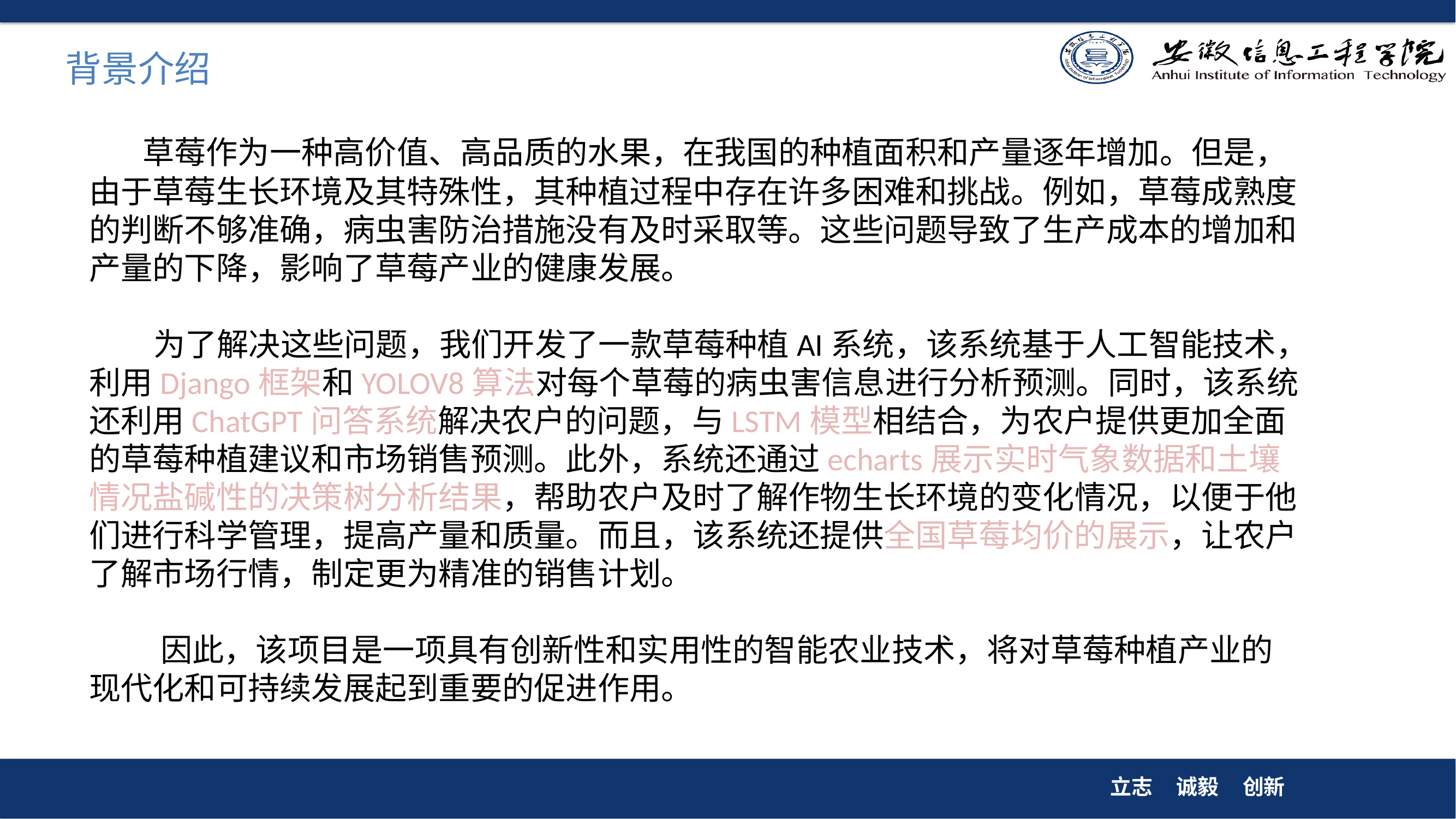

背景介绍
      草莓作为一种高价值、高品质的水果，在我国的种植面积和产量逐年增加。但是，由于草莓生长环境及其特殊性，其种植过程中存在许多困难和挑战。例如，草莓成熟度的判断不够准确，病虫害防治措施没有及时采取等。这些问题导致了生产成本的增加和产量的下降，影响了草莓产业的健康发展。

        为了解决这些问题，我们开发了一款草莓种植AI系统，该系统基于人工智能技术，利用Django框架和YOLOV8算法对每个草莓的病虫害信息进行分析预测。同时，该系统还利用ChatGPT问答系统解决农户的问题，与LSTM模型相结合，为农户提供更加全面的草莓种植建议和市场销售预测。此外，系统还通过echarts展示实时气象数据和土壤情况盐碱性的决策树分析结果，帮助农户及时了解作物生长环境的变化情况，以便于他们进行科学管理，提高产量和质量。而且，该系统还提供全国草莓均价的展示，让农户了解市场行情，制定更为精准的销售计划。

         因此，该项目是一项具有创新性和实用性的智能农业技术，将对草莓种植产业的现代化和可持续发展起到重要的促进作用。